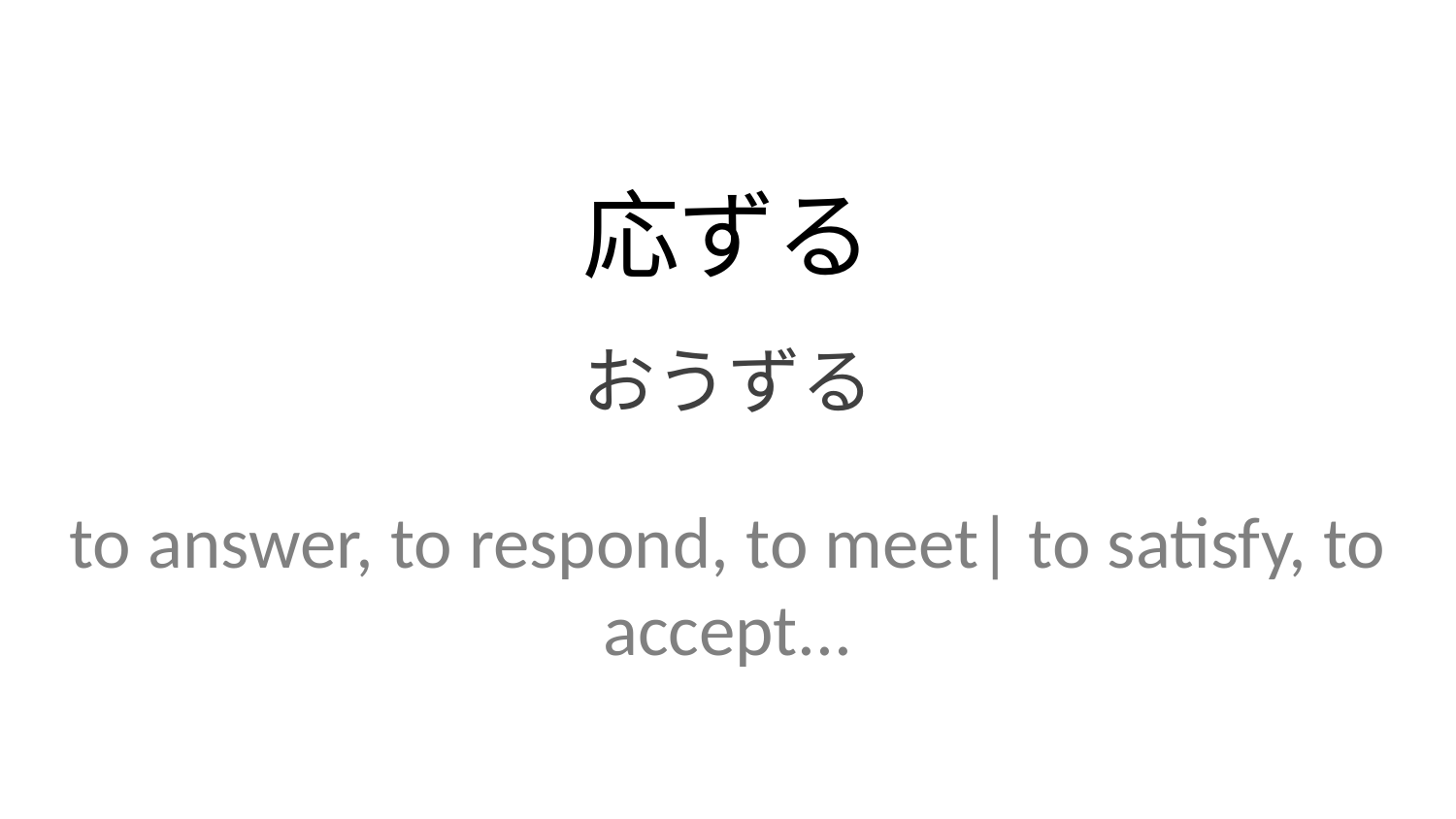

応ずる

おうずる
to answer, to respond, to meet| to satisfy, to accept...